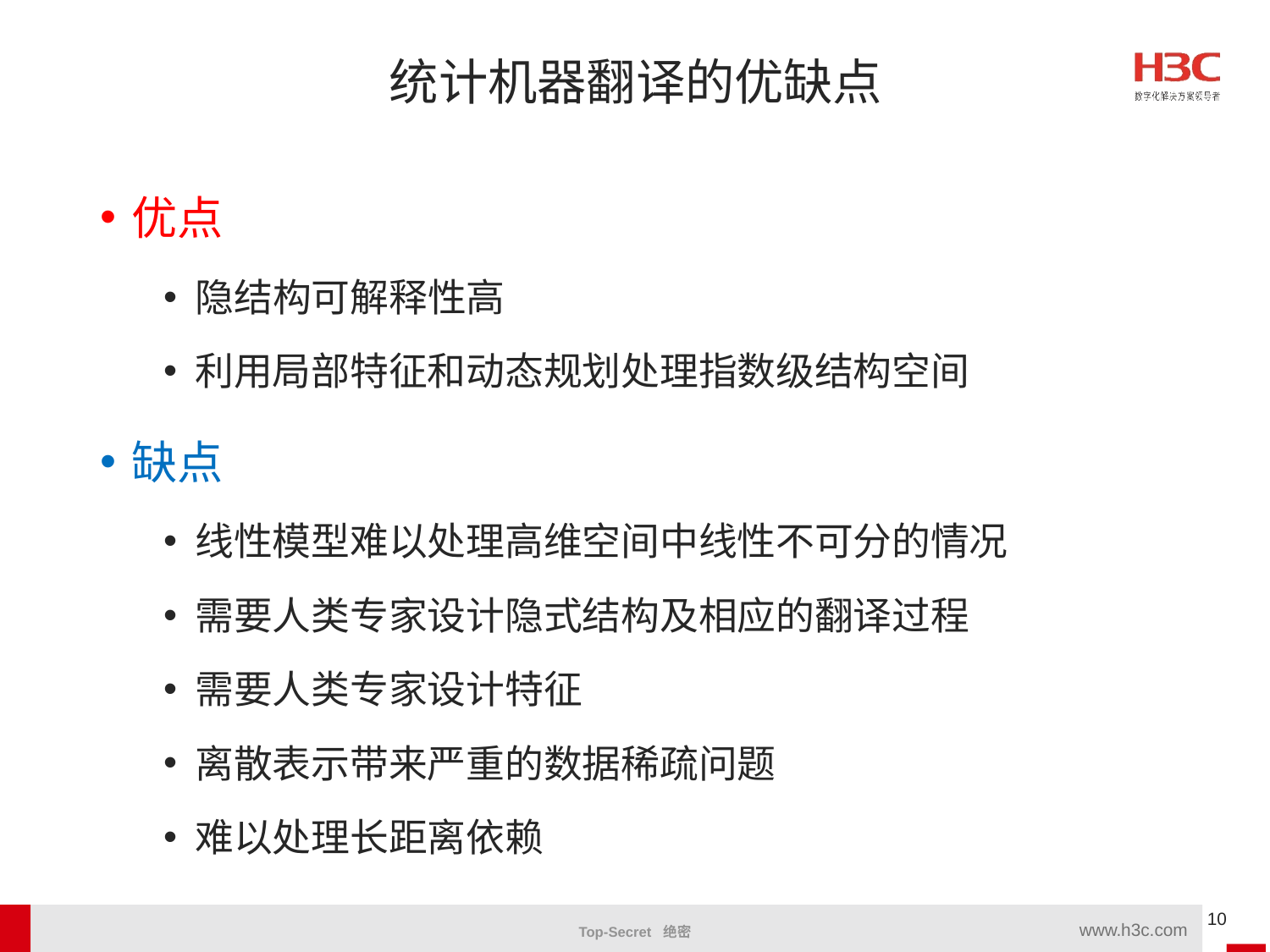

统计机器翻译的优缺点
优点
隐结构可解释性高
利用局部特征和动态规划处理指数级结构空间

缺点
线性模型难以处理高维空间中线性不可分的情况
需要人类专家设计隐式结构及相应的翻译过程
需要人类专家设计特征
离散表示带来严重的数据稀疏问题
难以处理长距离依赖